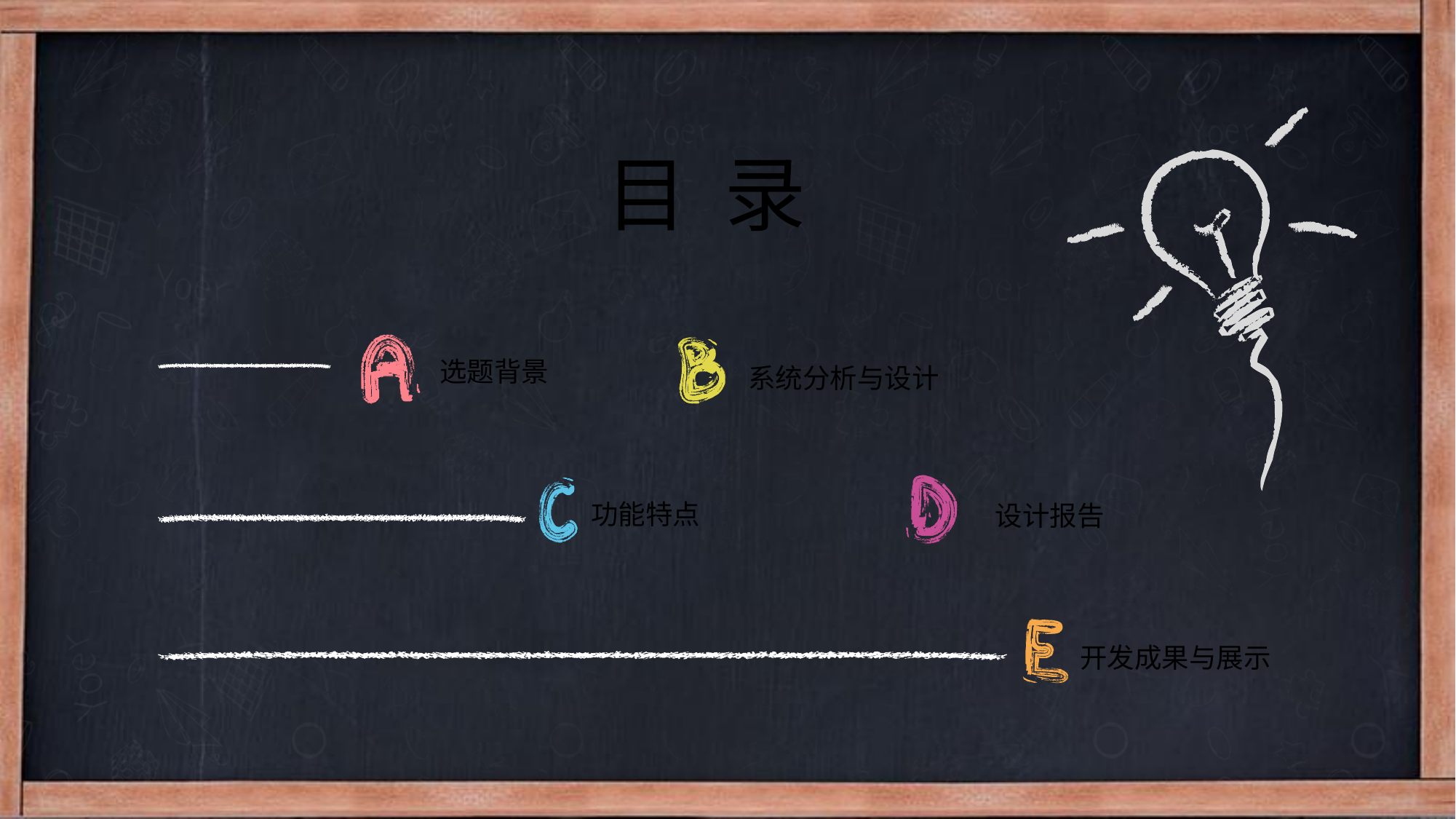

目  录

选题背景
系统分析与设计

功能特点
设计报告

开发成果与展示